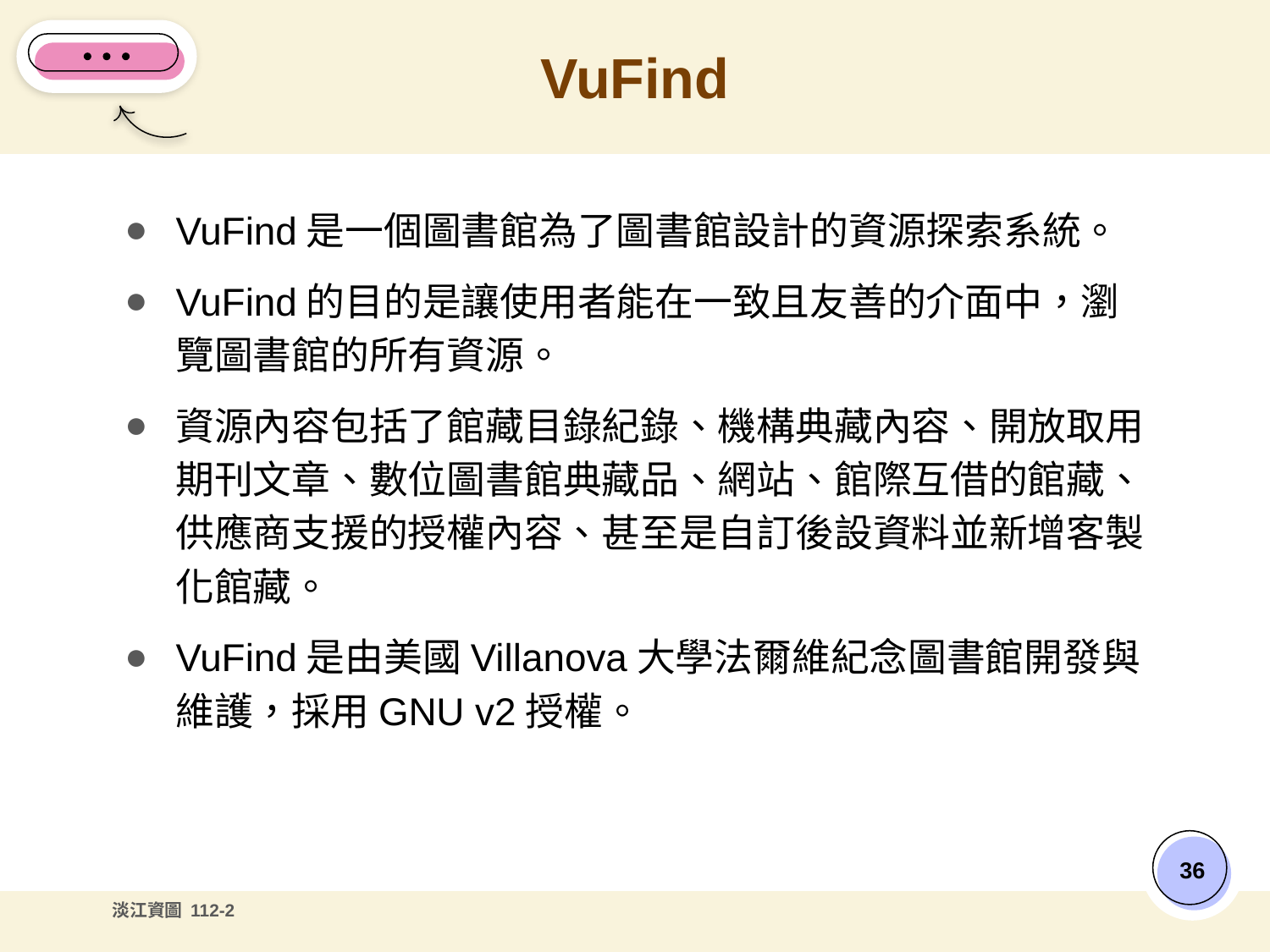

# VuFind
VuFind是一個圖書館為了圖書館設計的資源探索系統。
VuFind的目的是讓使用者能在一致且友善的介面中，瀏覽圖書館的所有資源。
資源內容包括了館藏目錄紀錄、機構典藏內容、開放取用期刊文章、數位圖書館典藏品、網站、館際互借的館藏、供應商支援的授權內容、甚至是自訂後設資料並新增客製化館藏。
VuFind是由美國Villanova大學法爾維紀念圖書館開發與維護，採用GNU v2授權。
36